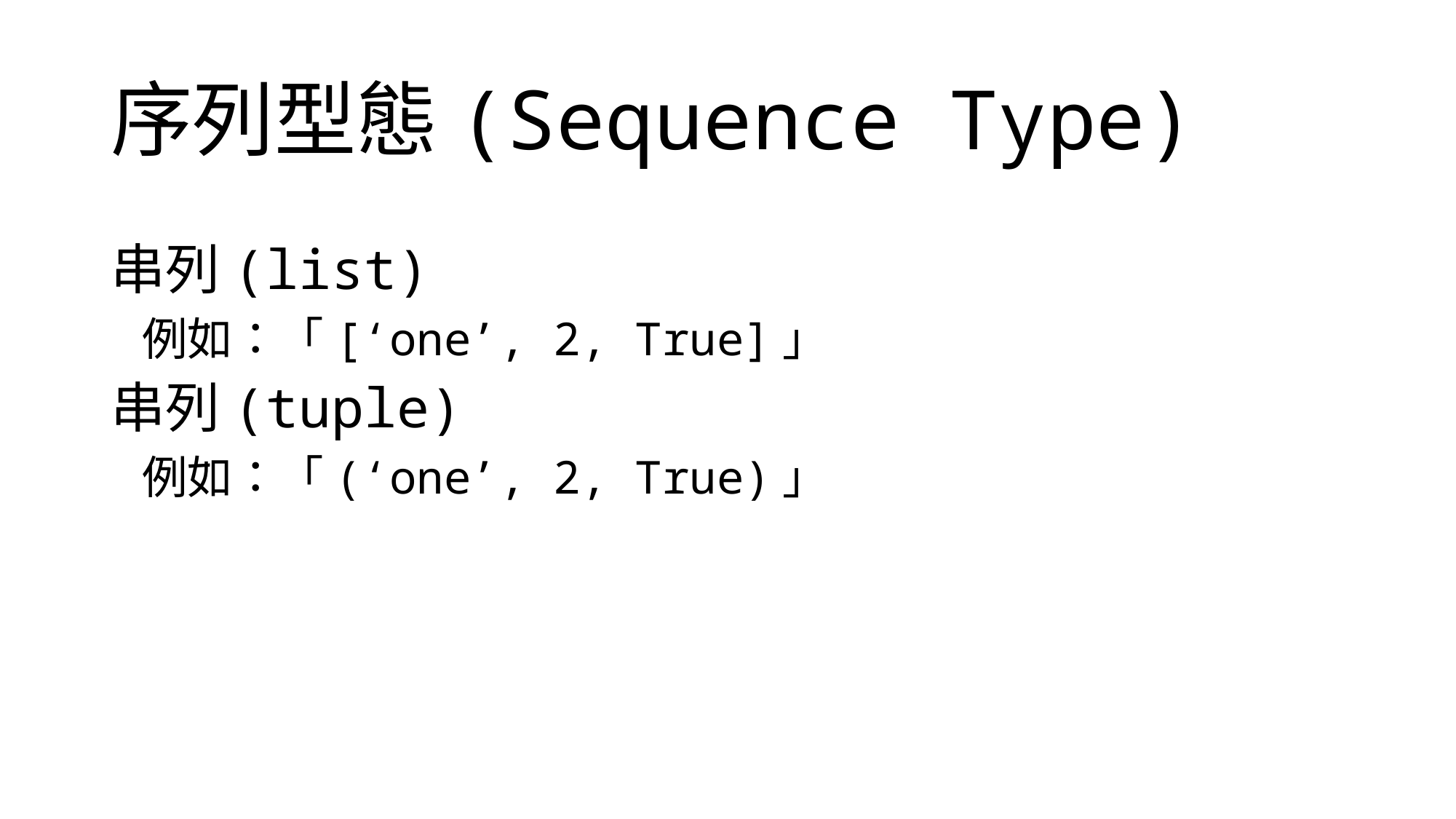

# 序列型態(Sequence Type)
串列(list)
  例如：「[‘one’, 2, True]」
串列(tuple)
  例如：「(‘one’, 2, True)」